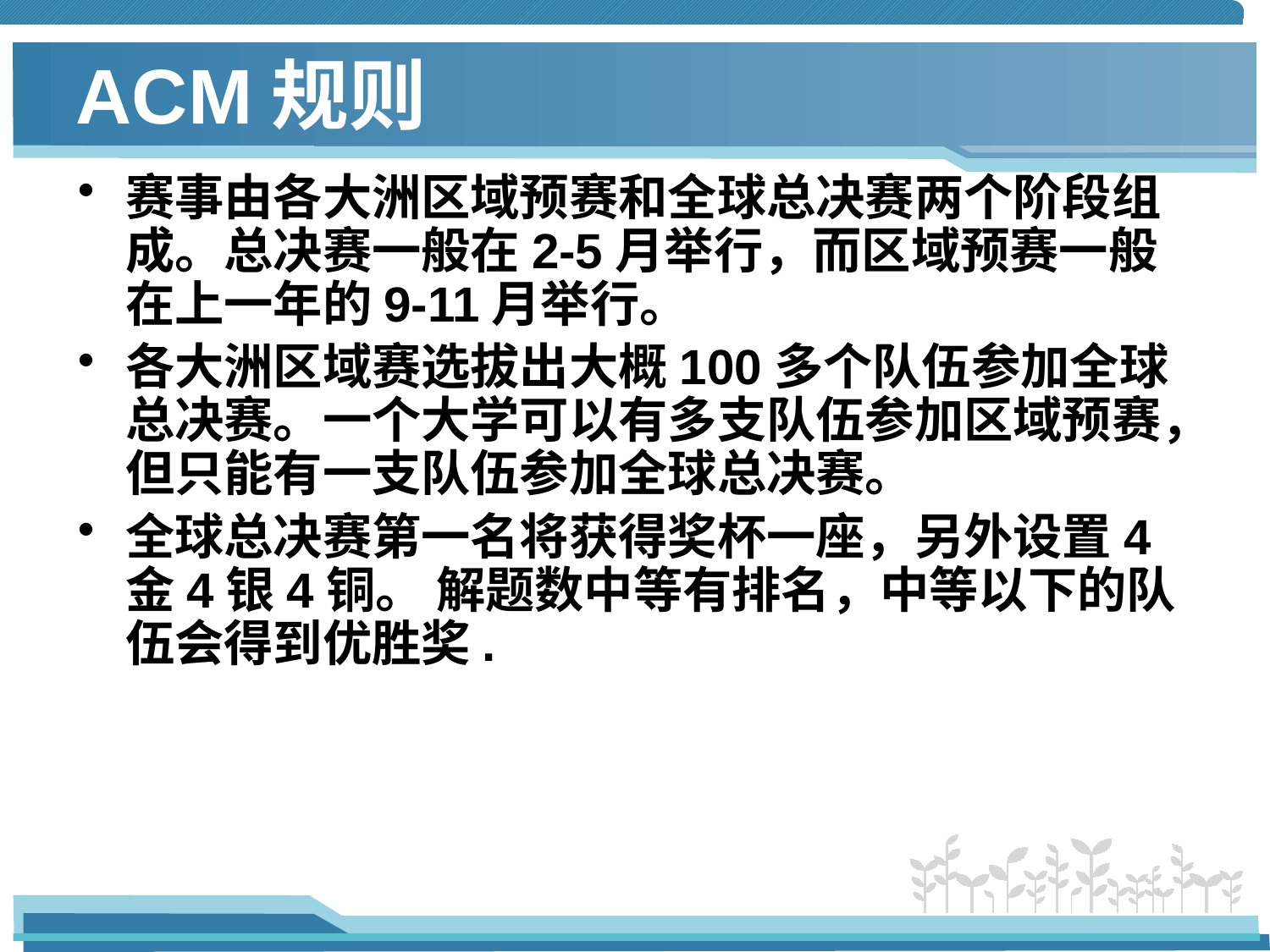

# ACM规则
赛事由各大洲区域预赛和全球总决赛两个阶段组成。总决赛一般在2-5月举行，而区域预赛一般在上一年的9-11月举行。
各大洲区域赛选拔出大概100多个队伍参加全球总决赛。一个大学可以有多支队伍参加区域预赛，但只能有一支队伍参加全球总决赛。
全球总决赛第一名将获得奖杯一座，另外设置4金4银4铜。 解题数中等有排名，中等以下的队伍会得到优胜奖.